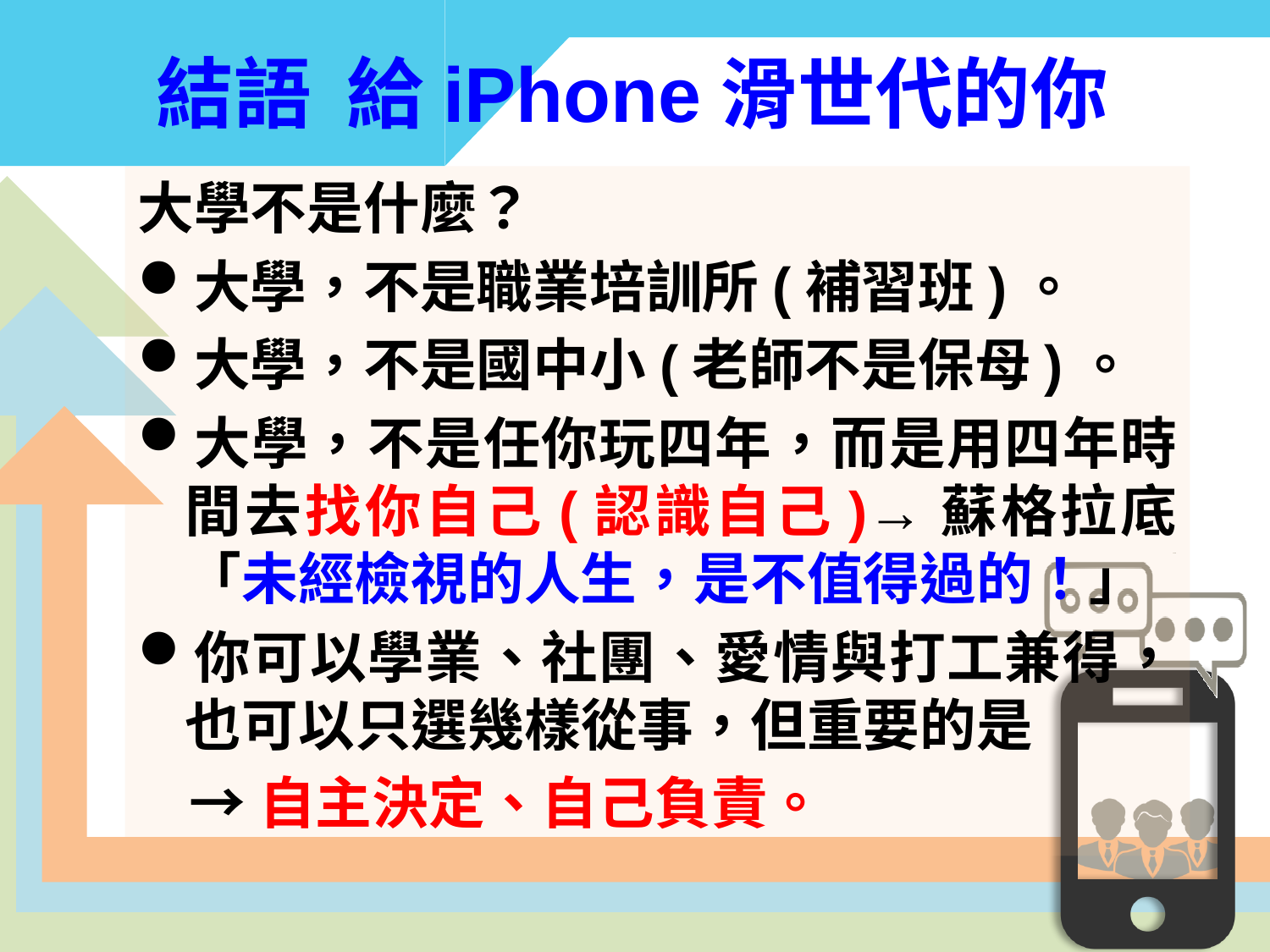

結語  給iPhone滑世代的你
大學不是什麼？
大學，不是職業培訓所(補習班)。
大學，不是國中小(老師不是保母)。
大學，不是任你玩四年，而是用四年時間去找你自己(認識自己)→蘇格拉底「未經檢視的人生，是不值得過的！」
你可以學業、社團、愛情與打工兼得，也可以只選幾樣從事，但重要的是
    →自主決定、自己負責。